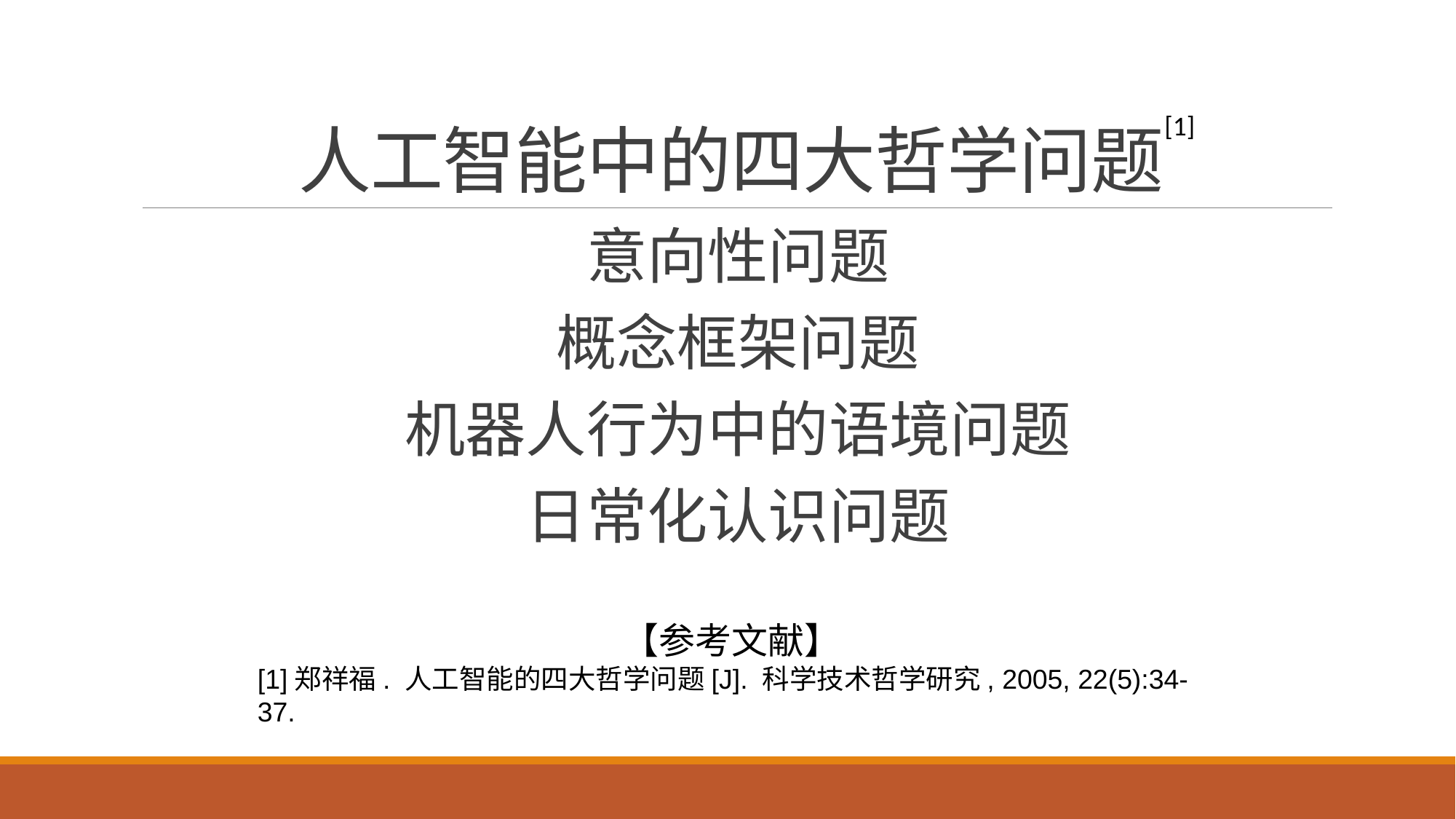

# 人工智能中的四大哲学问题
[1]
意向性问题
概念框架问题
机器人行为中的语境问题
日常化认识问题
【参考文献】
[1]郑祥福. 人工智能的四大哲学问题[J]. 科学技术哲学研究, 2005, 22(5):34-37.